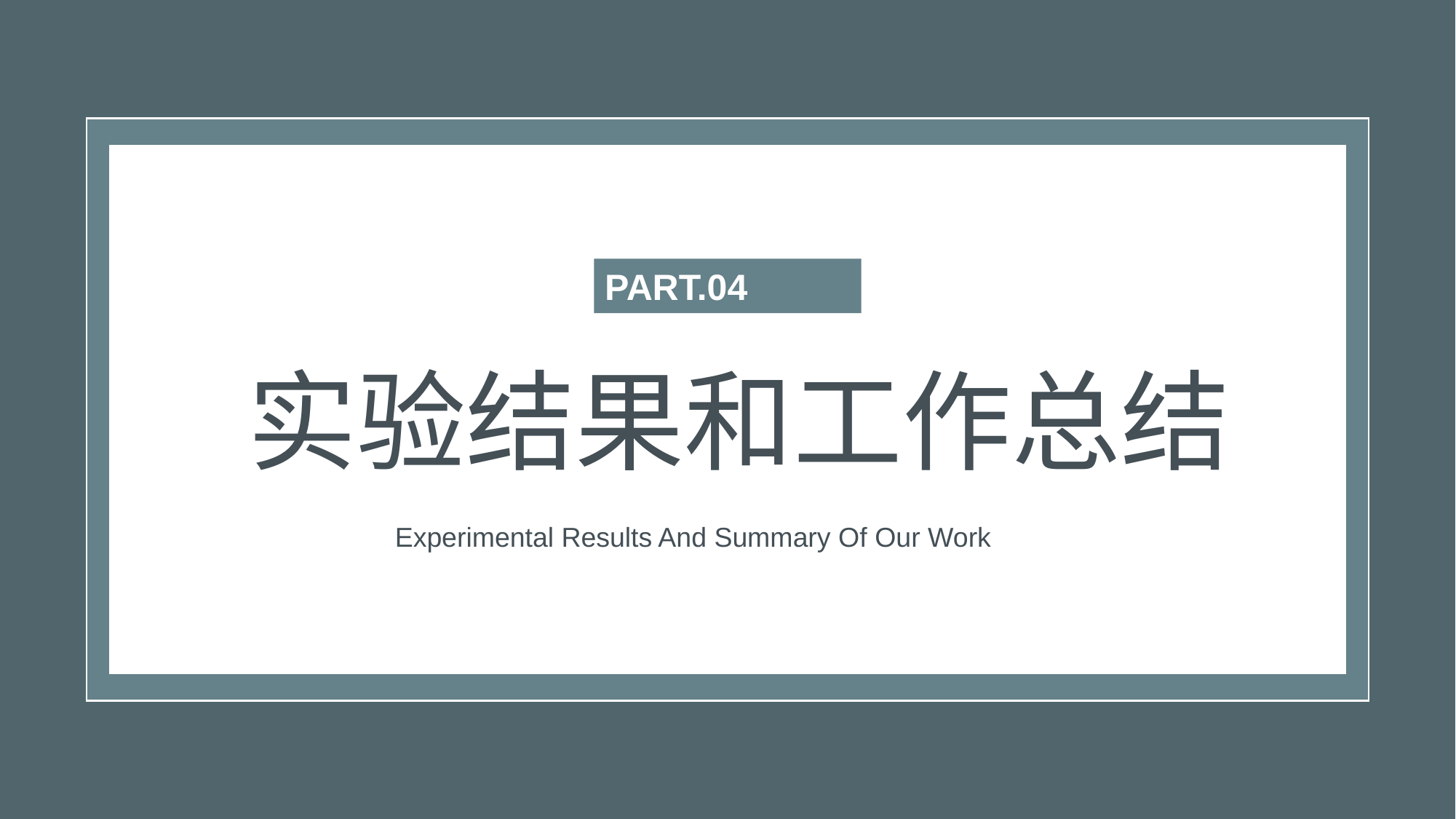

PART.04
实验结果和工作总结
Experimental Results And Summary Of Our Work
19